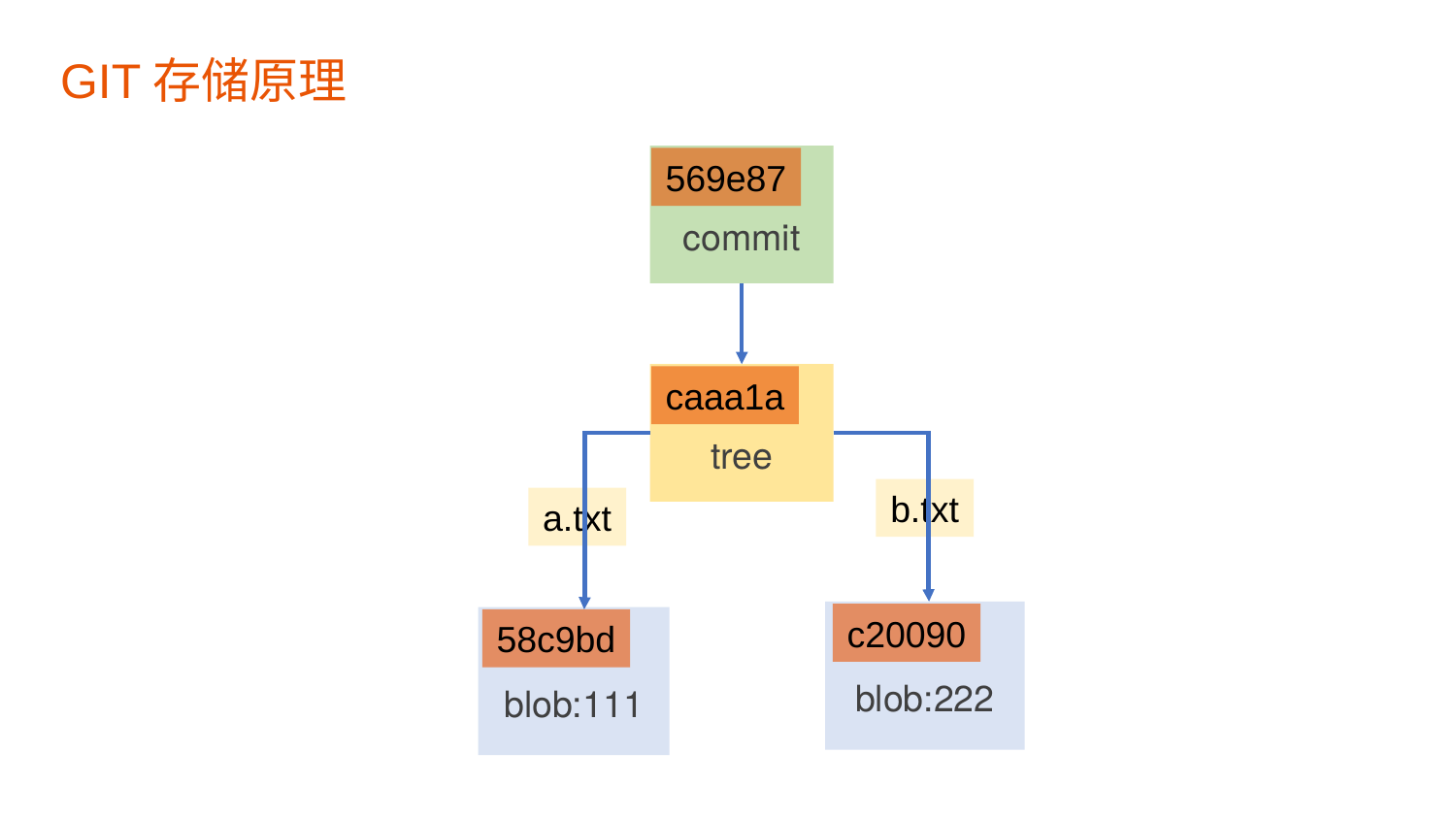

GIT存储原理

commit
569e87

tree
caaa1a
b.txt
a.txt

blob:222
c20090

blob:111
58c9bd